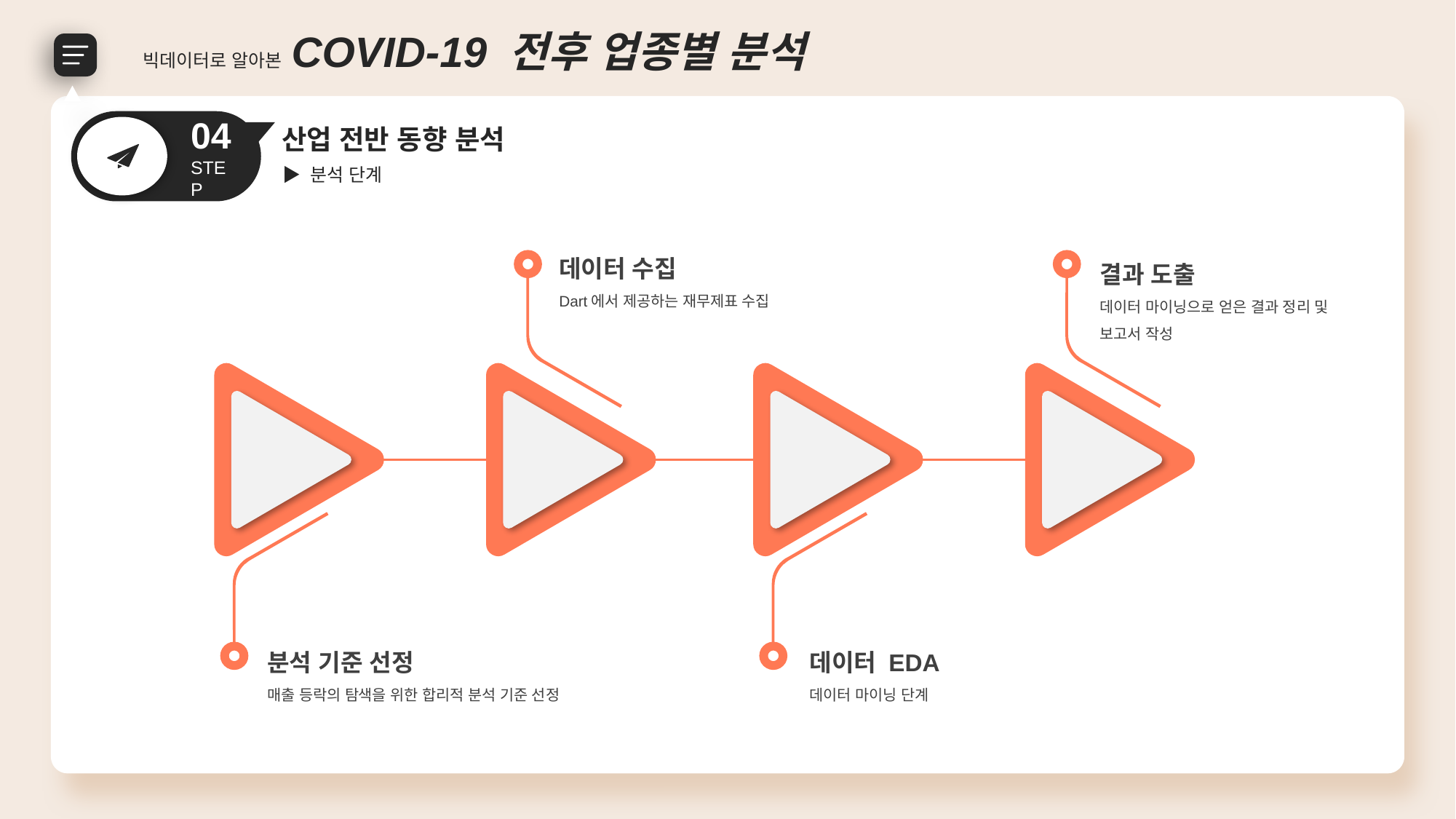

빅데이터로 알아본 COVID-19 전후 업종별 분석
산업 전반 동향 분석
04
STEP

▶ 분석 단계
데이터 수집
Dart에서 제공하는 재무제표 수집
결과 도출
데이터 마이닝으로 얻은 결과 정리 및
보고서 작성

데이터 EDA
데이터 마이닝 단계
분석 기준 선정
매출 등락의 탐색을 위한 합리적 분석 기준 선정